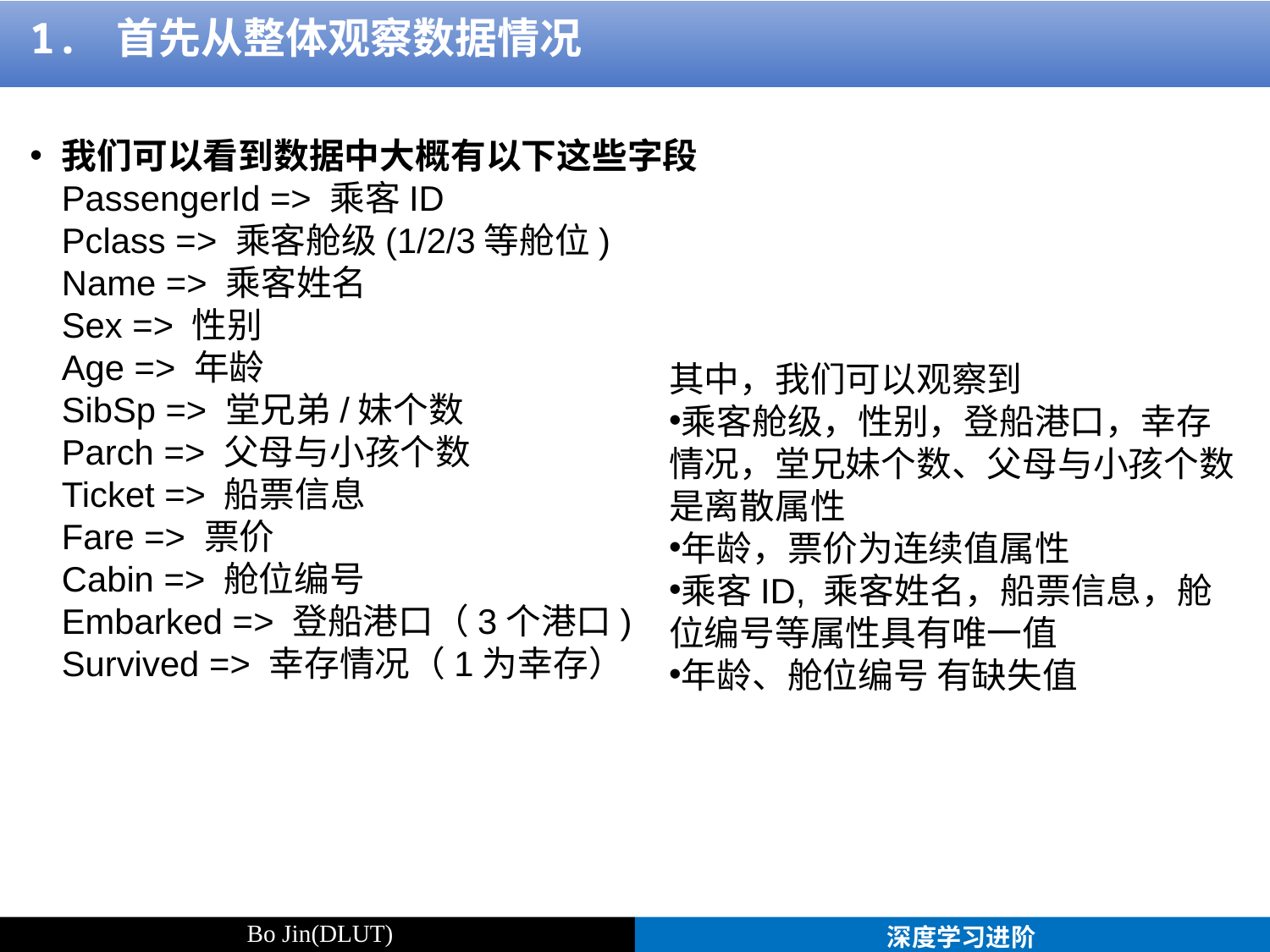

1. 首先从整体观察数据情况
我们可以看到数据中大概有以下这些字段
PassengerId => 乘客ID
Pclass => 乘客舱级(1/2/3等舱位)
Name => 乘客姓名
Sex => 性别
Age => 年龄
SibSp => 堂兄弟/妹个数
Parch => 父母与小孩个数
Ticket => 船票信息
Fare => 票价
Cabin => 舱位编号
Embarked => 登船港口（3个港口)
Survived => 幸存情况（1为幸存）
其中，我们可以观察到
乘客舱级，性别，登船港口，幸存情况，堂兄妹个数、父母与小孩个数是离散属性
年龄，票价为连续值属性
乘客ID, 乘客姓名，船票信息，舱位编号等属性具有唯一值
年龄、舱位编号 有缺失值
Bo Jin(DLUT)
深度学习进阶